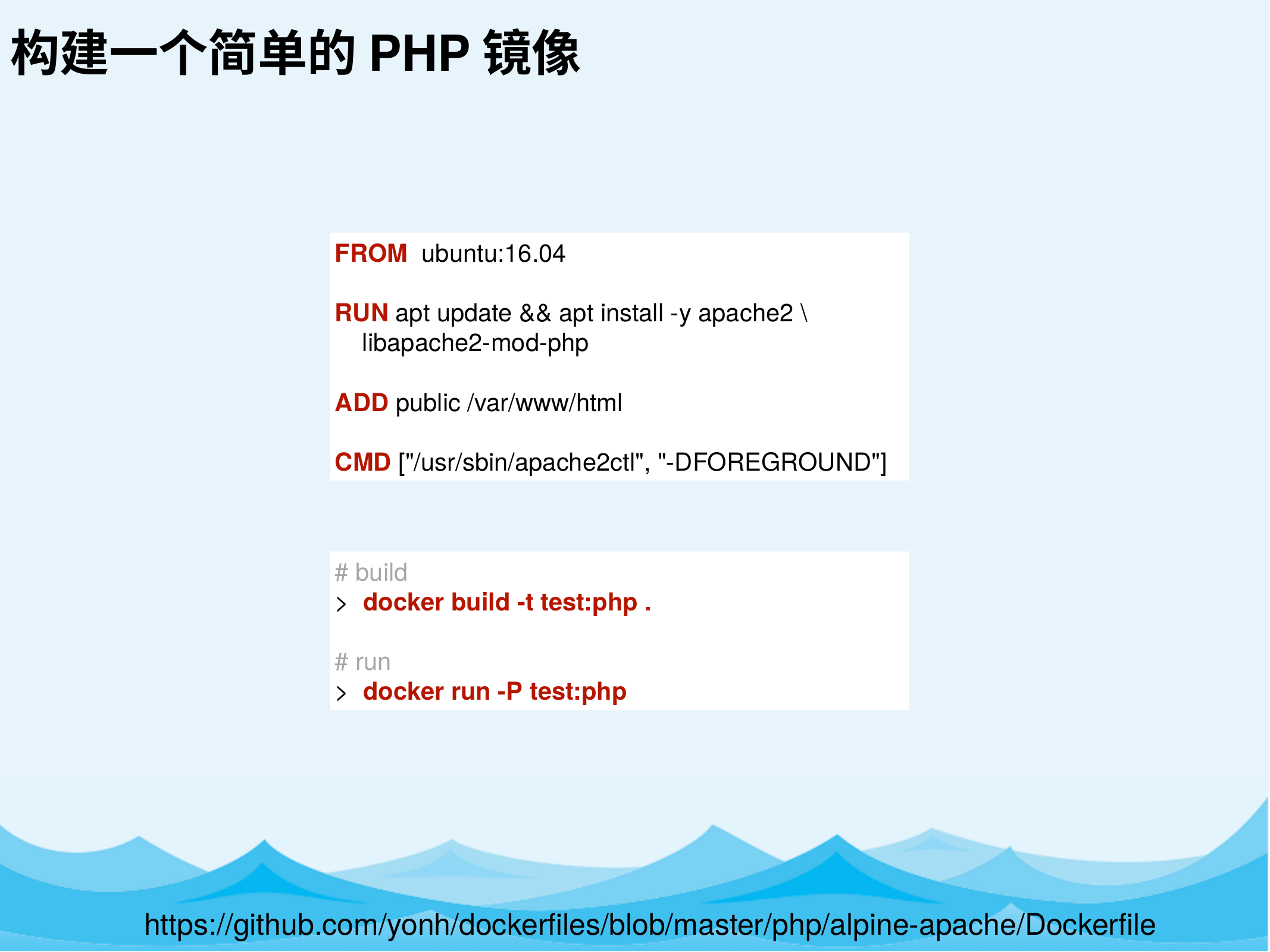

构建一个简单的PHP镜像
FROM  ubuntu:16.04

RUN apt update && apt install -y apache2 \
    libapache2-mod-php

ADD public /var/www/html

CMD ["/usr/sbin/apache2ctl", "-DFOREGROUND"]
# build
>  docker build -t test:php .

# run
>  docker run -P test:php
https://github.com/yonh/dockerfiles/blob/master/php/alpine-apache/Dockerfile